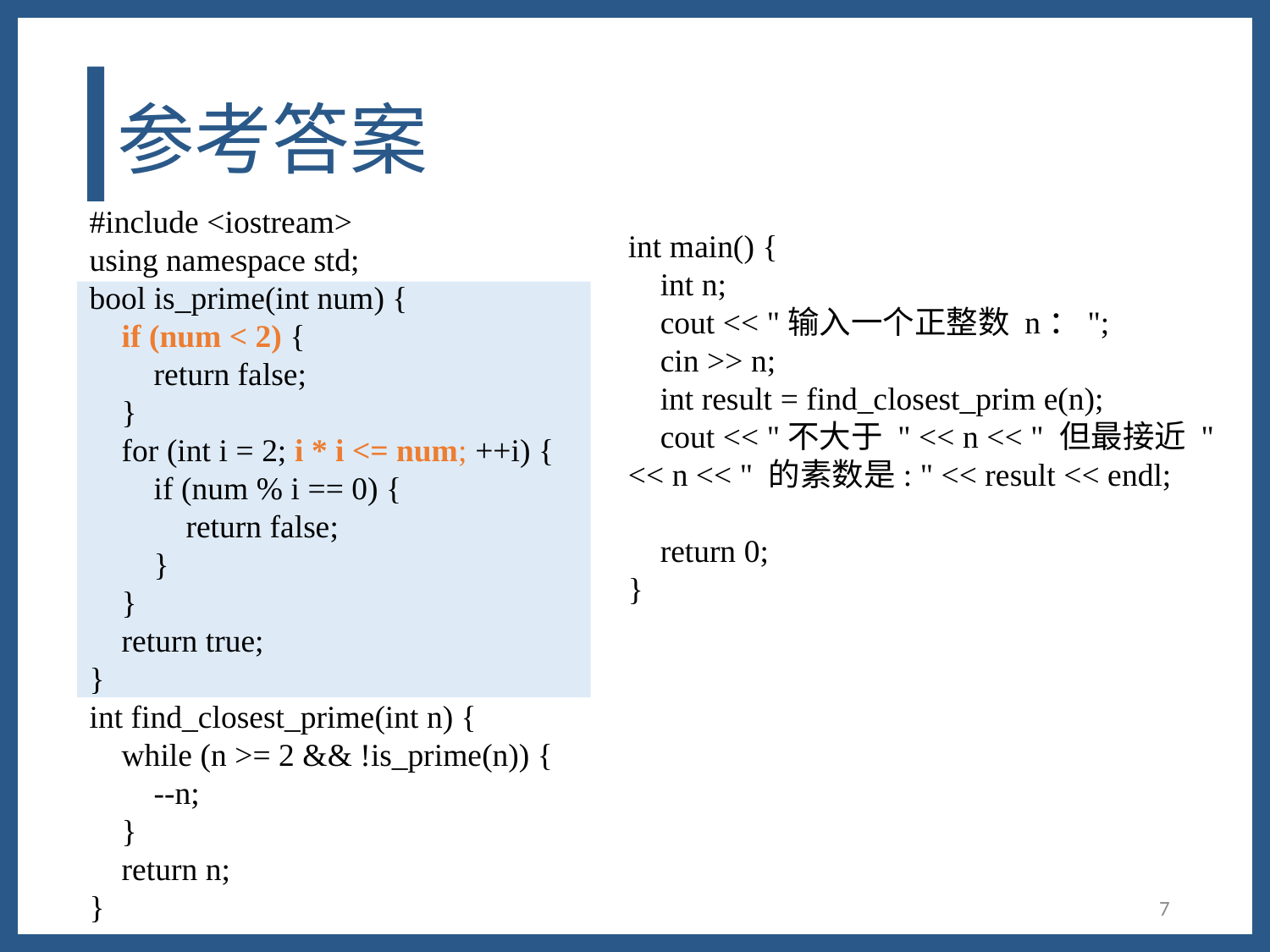

# 参考答案
#include <iostream>
using namespace std;
bool is_prime(int num) {
    if (num < 2) {
        return false;
    }
    for (int i = 2; i * i <= num; ++i) {
        if (num % i == 0) {
            return false;
        }
    }
    return true;
}
int find_closest_prime(int n) {
    while (n >= 2 && !is_prime(n)) {
        --n;
    }
    return n;
}

int main() {
    int n;
    cout << "输入一个正整数 n：";
    cin >> n;
    int result = find_closest_prim e(n);
    cout << "不大于 " << n << " 但最接近 " << n << " 的素数是: " << result << endl;

    return 0;
}

7